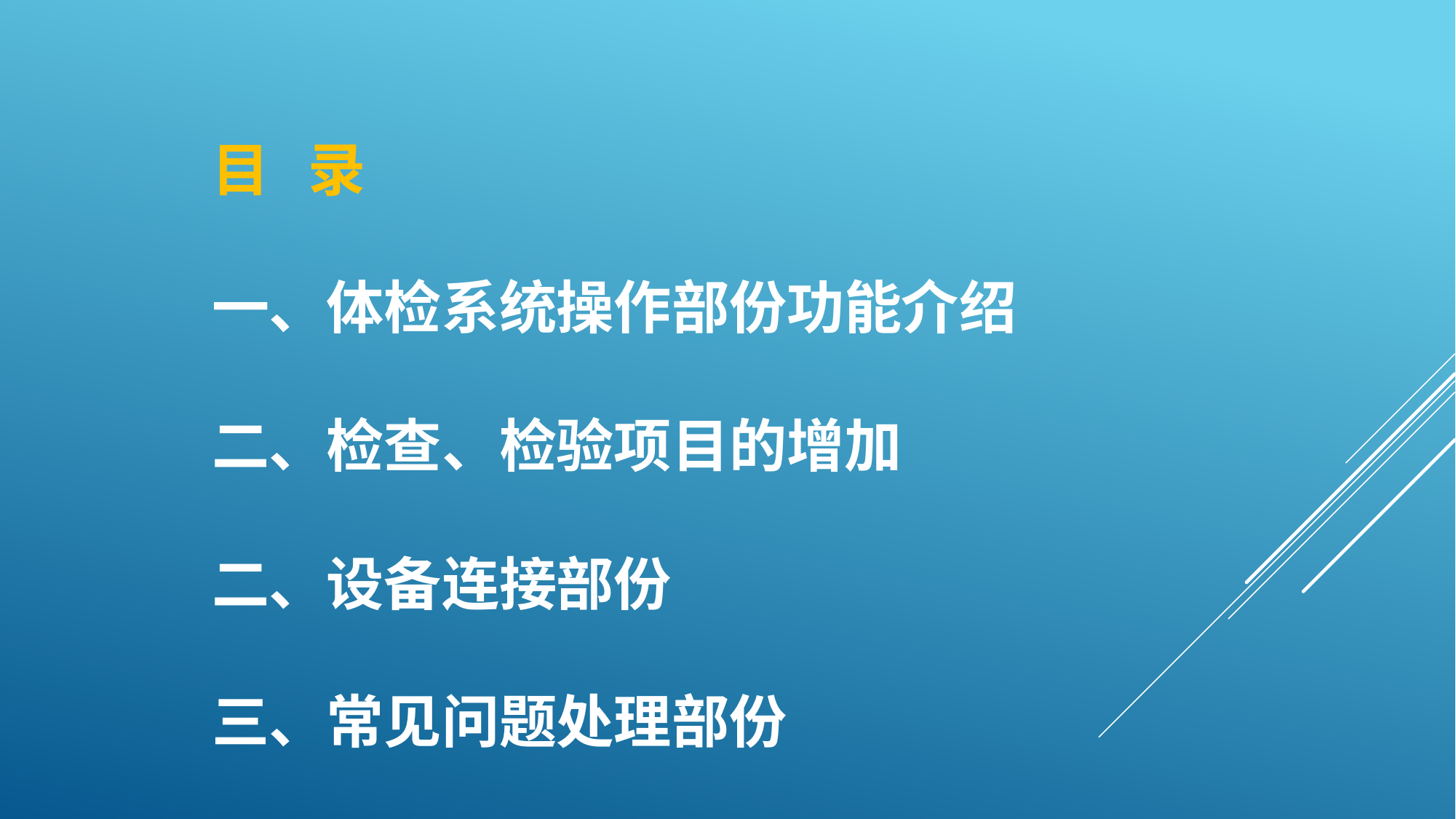

# 目   录 一、体检系统操作部份功能介绍 二、检查、检验项目的增加 二、设备连接部份 三、常见问题处理部份